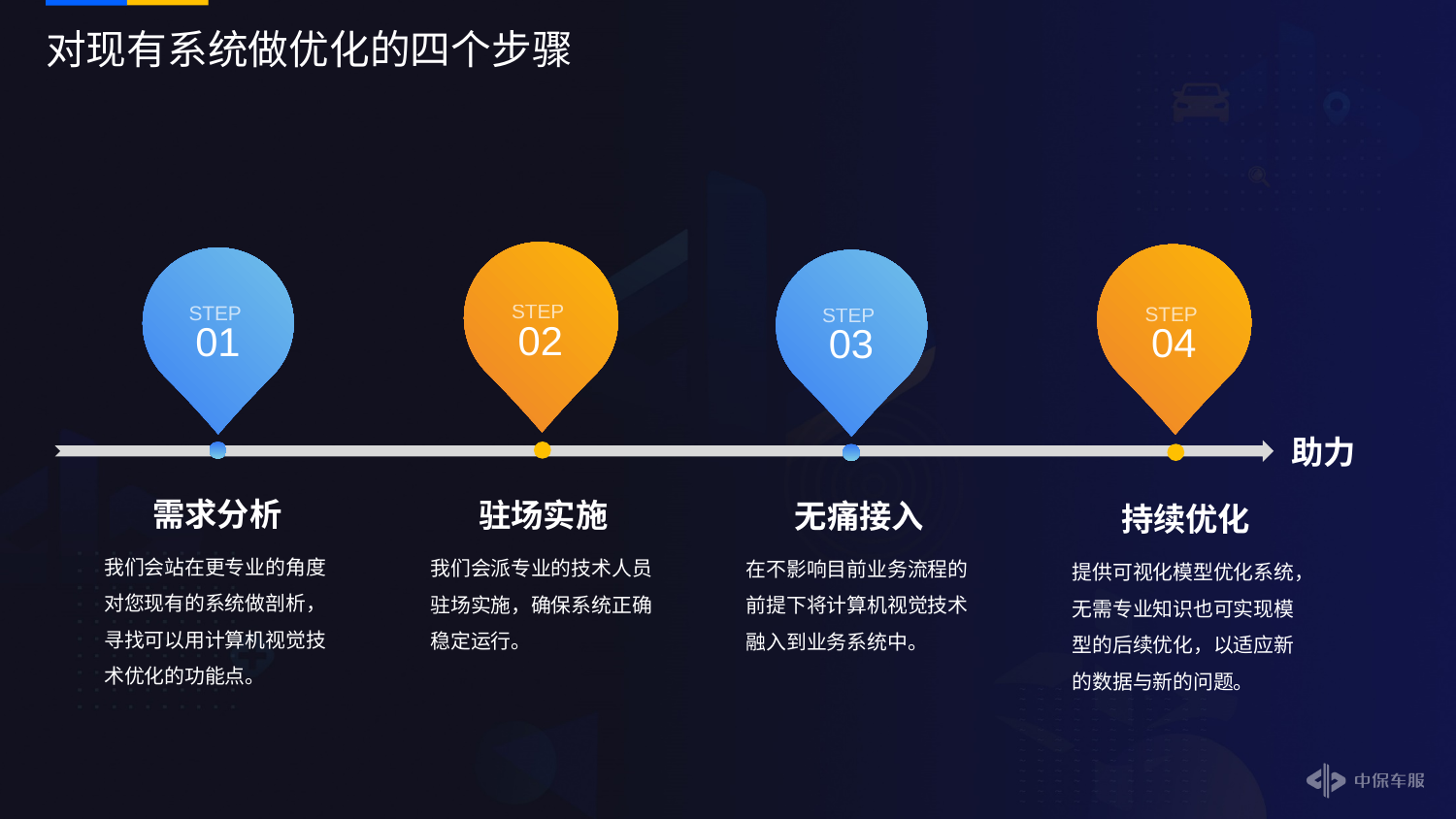

# 对现有系统做优化的四个步骤

STEP
02

STEP
04

STEP
01

STEP
03

助力

需求分析
驻场实施
我们会派专业的技术人员驻场实施，确保系统正确稳定运行。
无痛接入
持续优化
我们会站在更专业的角度对您现有的系统做剖析，寻找可以用计算机视觉技术优化的功能点。
在不影响目前业务流程的前提下将计算机视觉技术融入到业务系统中。
提供可视化模型优化系统，无需专业知识也可实现模型的后续优化，以适应新的数据与新的问题。